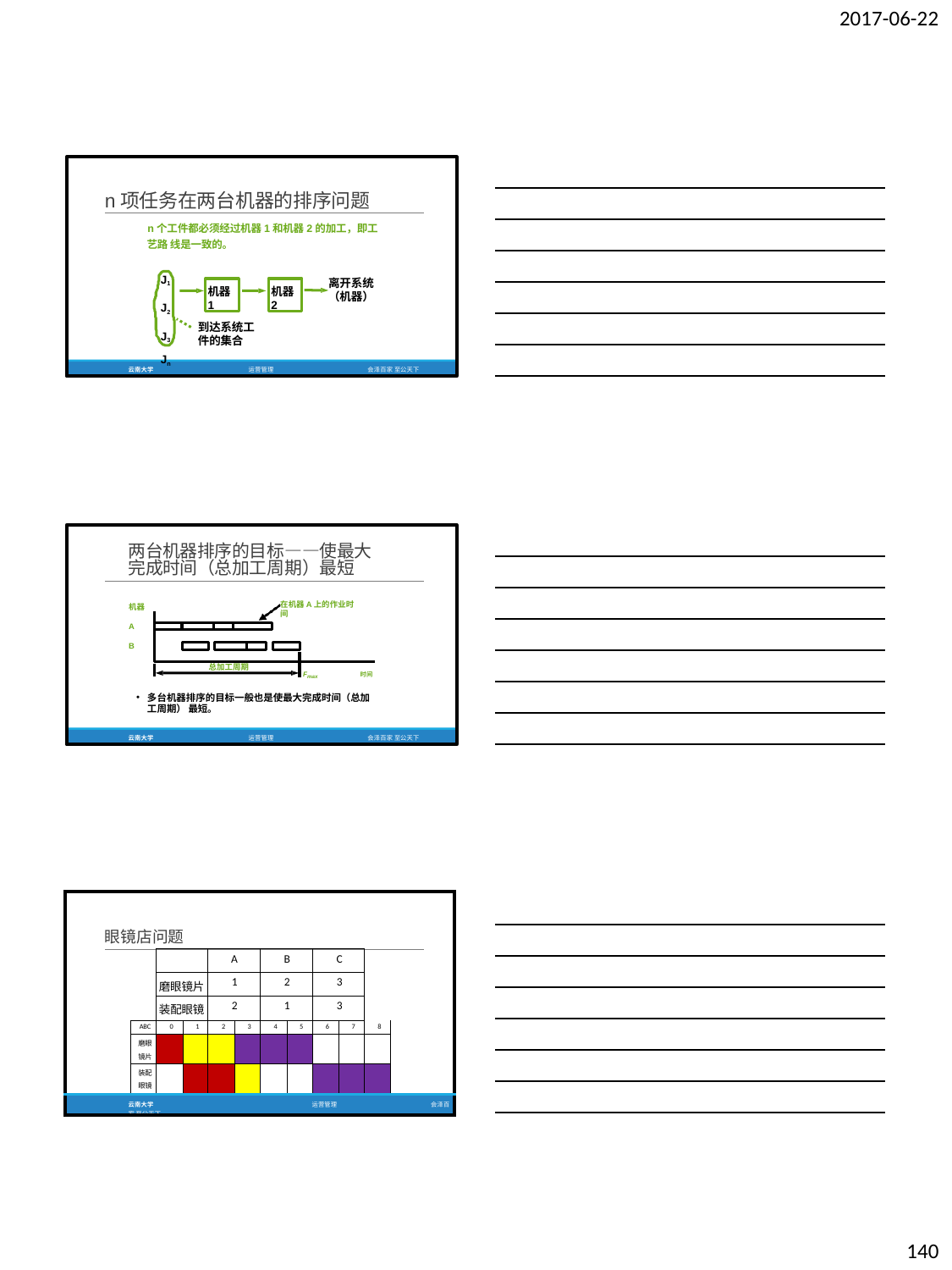

2017-06-22

n项任务在两台机器的排序问题
n个工件都必须经过机器1和机器2的加工，即工艺路 线是一致的。

J1  J2  J3
Jn

离开系统
（机器）
机器1
机器2

到达系统工 件的集合

云南大学
运营管理
会泽百家 至公天下

两台机器排序的目标——使最大 完成时间（总加工周期）最短

在机器A上的作业时间
机器

A

B

总加工周期

Fmax	时间

多台机器排序的目标一般也是使最大完成时间（总加 工周期） 最短。

云南大学
运营管理
会泽百家 至公天下

| 眼镜店问题 |  |  |  |  |  |  |  |  |  |  |  |
| --- | --- | --- | --- | --- | --- | --- | --- | --- | --- | --- | --- |
|  |  |  |  | A |  | B |  | C |  |  |  |
|  |  | 磨眼镜片 |  | 1 |  | 2 |  | 3 |  |  |  |
|  |  | 装配眼镜 |  | 2 |  | 1 |  | 3 |  |  |  |
|  | ABC | 0 | 1 | 2 | 3 | 4 | 5 | 6 | 7 | 8 |  |
|  | 磨眼 镜片 |  |  |  |  |  |  |  |  |  |  |
|  | 装配 眼镜 |  |  |  |  |  |  |  |  |  |  |
| 云南大学 运营管理 会泽百家 至公天下 |  |  |  |  |  |  |  |  |  |  |  |

140